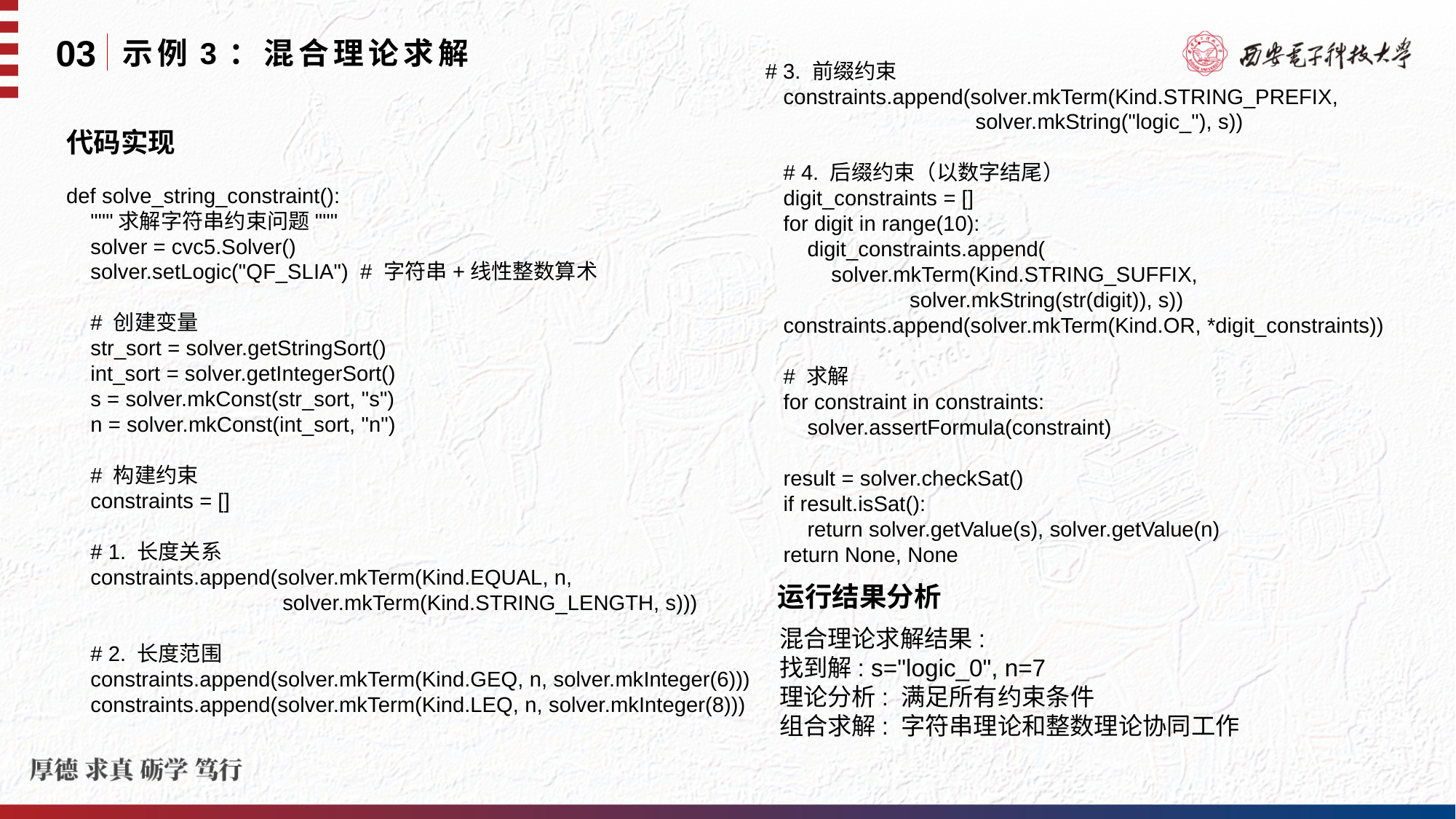

03
示例3：混合理论求解
 # 3. 前缀约束
    constraints.append(solver.mkTerm(Kind.STRING_PREFIX,
                                    solver.mkString("logic_"), s))

    # 4. 后缀约束（以数字结尾）
    digit_constraints = []
    for digit in range(10):
        digit_constraints.append(
            solver.mkTerm(Kind.STRING_SUFFIX,
                         solver.mkString(str(digit)), s))
    constraints.append(solver.mkTerm(Kind.OR, *digit_constraints))

    # 求解
    for constraint in constraints:
        solver.assertFormula(constraint)

    result = solver.checkSat()
    if result.isSat():
        return solver.getValue(s), solver.getValue(n)
    return None, None
代码实现
def solve_string_constraint():
    """求解字符串约束问题"""
    solver = cvc5.Solver()
    solver.setLogic("QF_SLIA")  # 字符串+线性整数算术

    # 创建变量
    str_sort = solver.getStringSort()
    int_sort = solver.getIntegerSort()
    s = solver.mkConst(str_sort, "s")
    n = solver.mkConst(int_sort, "n")

    # 构建约束
    constraints = []

    # 1. 长度关系
    constraints.append(solver.mkTerm(Kind.EQUAL, n,
                                    solver.mkTerm(Kind.STRING_LENGTH, s)))

    # 2. 长度范围
    constraints.append(solver.mkTerm(Kind.GEQ, n, solver.mkInteger(6)))
    constraints.append(solver.mkTerm(Kind.LEQ, n, solver.mkInteger(8)))

运行结果分析
混合理论求解结果:
找到解: s="logic_0", n=7
理论分析: 满足所有约束条件
组合求解: 字符串理论和整数理论协同工作